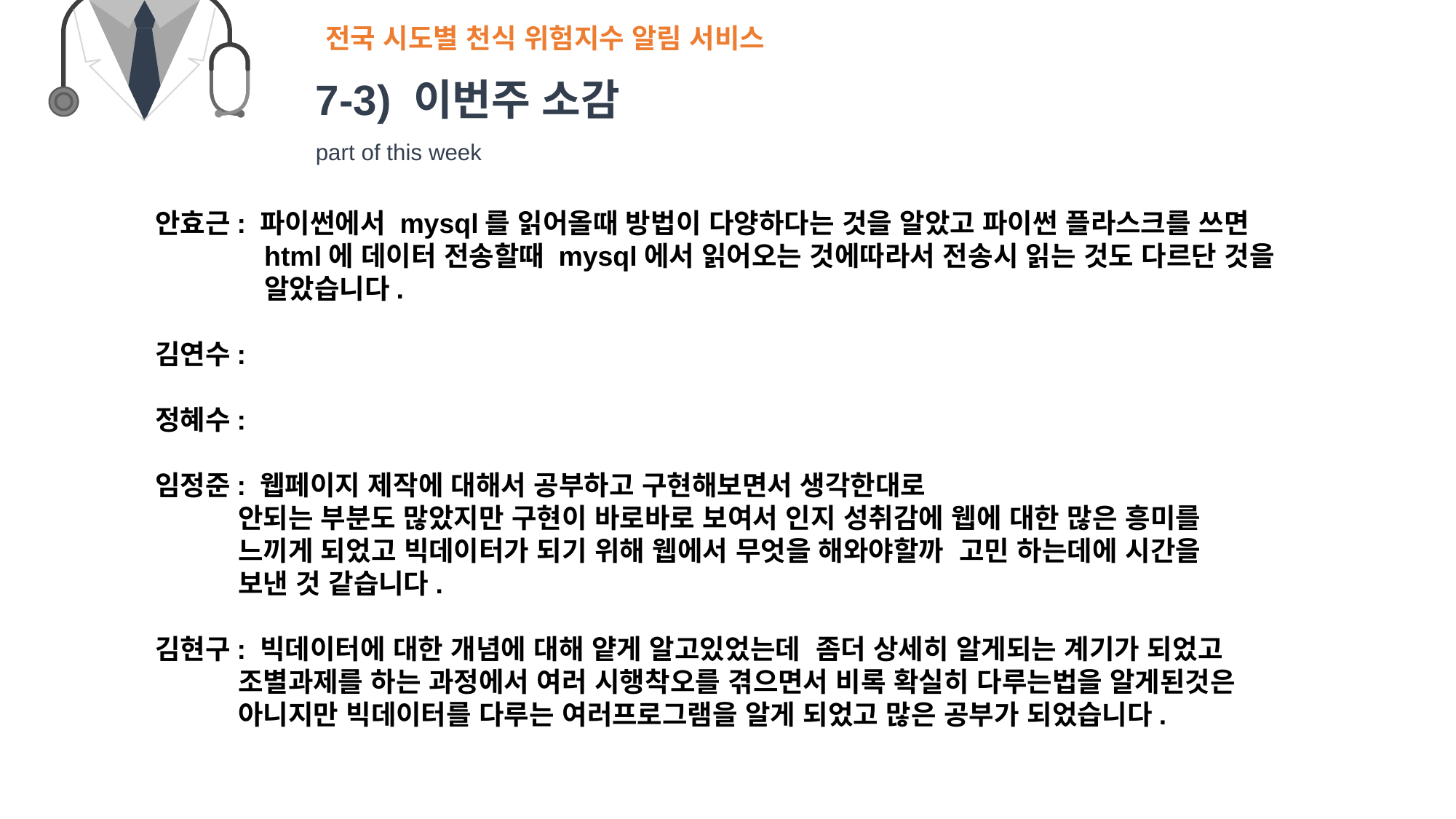

전국 시도별 천식 위험지수 알림 서비스
7-3) 이번주 소감
part of this week
안효근: 파이썬에서 mysql를 읽어올때 방법이 다양하다는 것을 알았고 파이썬 플라스크를 쓰면
	html에 데이터 전송할때 mysql에서 읽어오는 것에따라서 전송시 읽는 것도 다르단 것을
	알았습니다.

김연수:

정혜수:

임정준: 웹페이지 제작에 대해서 공부하고 구현해보면서 생각한대로
          안되는 부분도 많았지만 구현이 바로바로 보여서 인지 성취감에 웹에 대한 많은 흥미를
          느끼게 되었고 빅데이터가 되기 위해 웹에서 무엇을 해와야할까  고민 하는데에 시간을
          보낸 것 같습니다.

김현구: 빅데이터에 대한 개념에 대해 얕게 알고있었는데  좀더 상세히 알게되는 계기가 되었고
          조별과제를 하는 과정에서 여러 시행착오를 겪으면서 비록 확실히 다루는법을 알게된것은
          아니지만 빅데이터를 다루는 여러프로그램을 알게 되었고 많은 공부가 되었습니다.